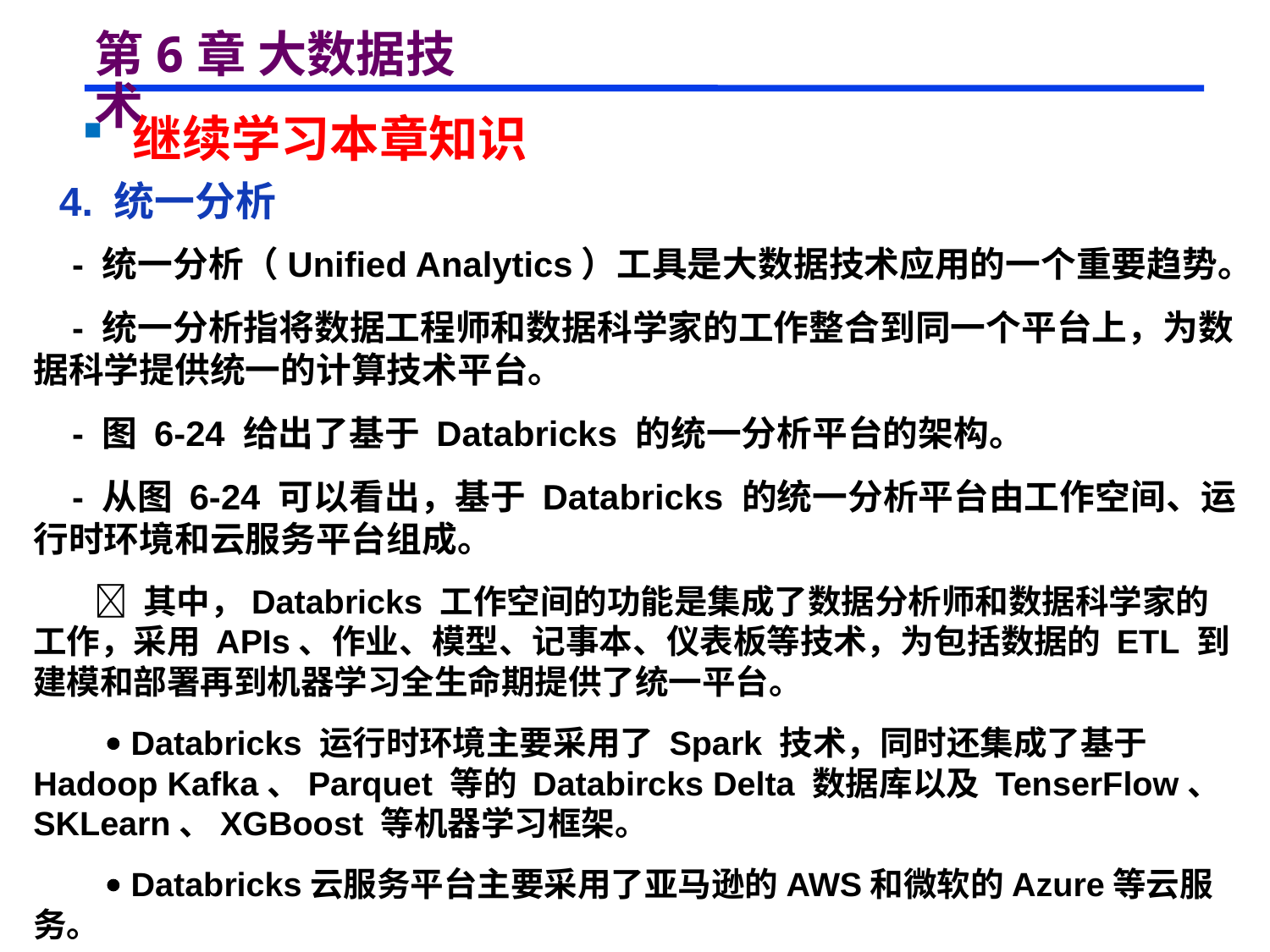

# 第6章 大数据技术
 继续学习本章知识
  4. 统一分析
    - 统一分析（Unified Analytics）工具是大数据技术应用的一个重要趋势。
    - 统一分析指将数据工程师和数据科学家的工作整合到同一个平台上，为数据科学提供统一的计算技术平台。
    - 图 6-24 给出了基于 Databricks 的统一分析平台的架构。
    - 从图 6-24 可以看出，基于 Databricks 的统一分析平台由工作空间、运行时环境和云服务平台组成。
        • 其中，Databricks 工作空间的功能是集成了数据分析师和数据科学家的工作，采用 APIs、作业、模型、记事本、仪表板等技术，为包括数据的 ETL 到建模和部署再到机器学习全生命期提供了统一平台。
        • Databricks 运行时环境主要采用了 Spark 技术，同时还集成了基于 Hadoop Kafka、Parquet 等的 Databircks Delta 数据库以及 TenserFlow、SKLearn、XGBoost 等机器学习框架。
        • Databricks云服务平台主要采用了亚马逊的AWS和微软的Azure等云服务。